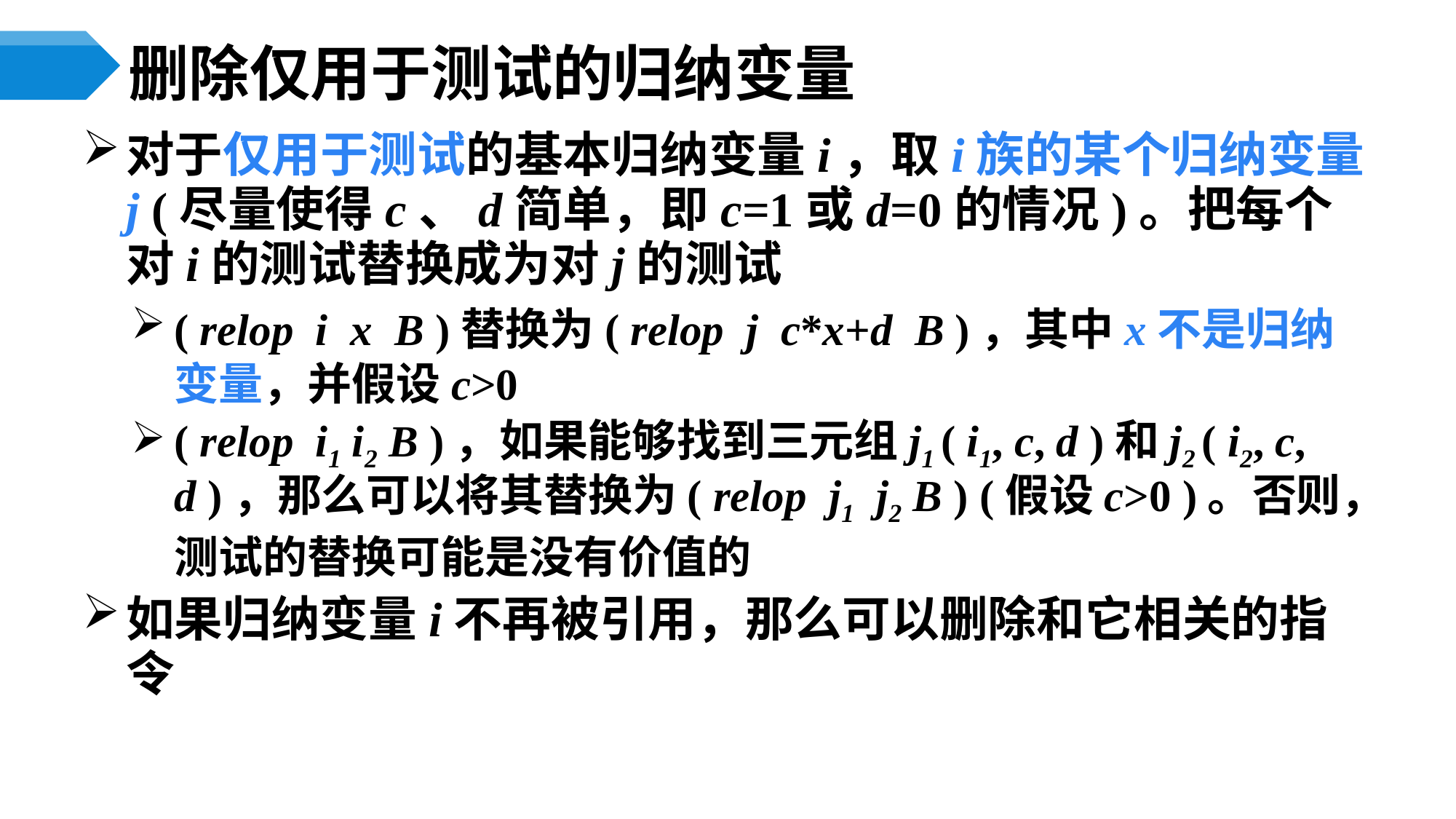

# 删除仅用于测试的归纳变量
对于仅用于测试的基本归纳变量i，取i族的某个归纳变量j (尽量使得c、d简单，即c=1或d=0的情况)。把每个对i的测试替换成为对j的测试
( relop  i  x  B )替换为( relop  j  c*x+d  B )，其中x不是归纳变量，并假设c>0
( relop  i1 i2 B )，如果能够找到三元组j1 ( i1, c, d )和j2 ( i2, c, d )，那么可以将其替换为( relop  j1  j2 B ) (假设c>0 )。否则，测试的替换可能是没有价值的
如果归纳变量i不再被引用，那么可以删除和它相关的指令